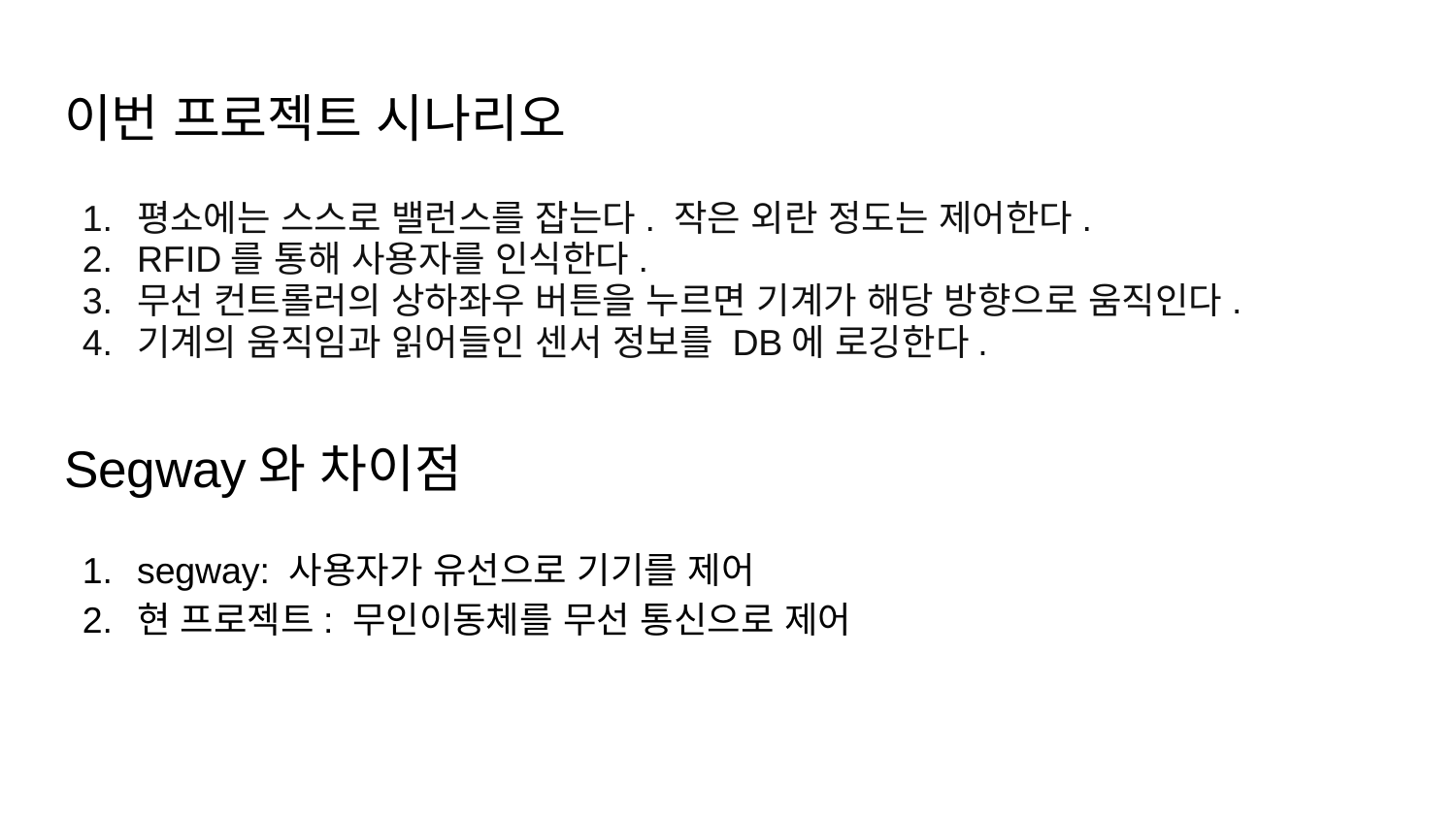

# 이번 프로젝트 시나리오
평소에는 스스로 밸런스를 잡는다. 작은 외란 정도는 제어한다.
RFID를 통해 사용자를 인식한다.
무선 컨트롤러의 상하좌우 버튼을 누르면 기계가 해당 방향으로 움직인다.
기계의 움직임과 읽어들인 센서 정보를 DB에 로깅한다.

Segway와 차이점
segway: 사용자가 유선으로 기기를 제어
현 프로젝트: 무인이동체를 무선 통신으로 제어